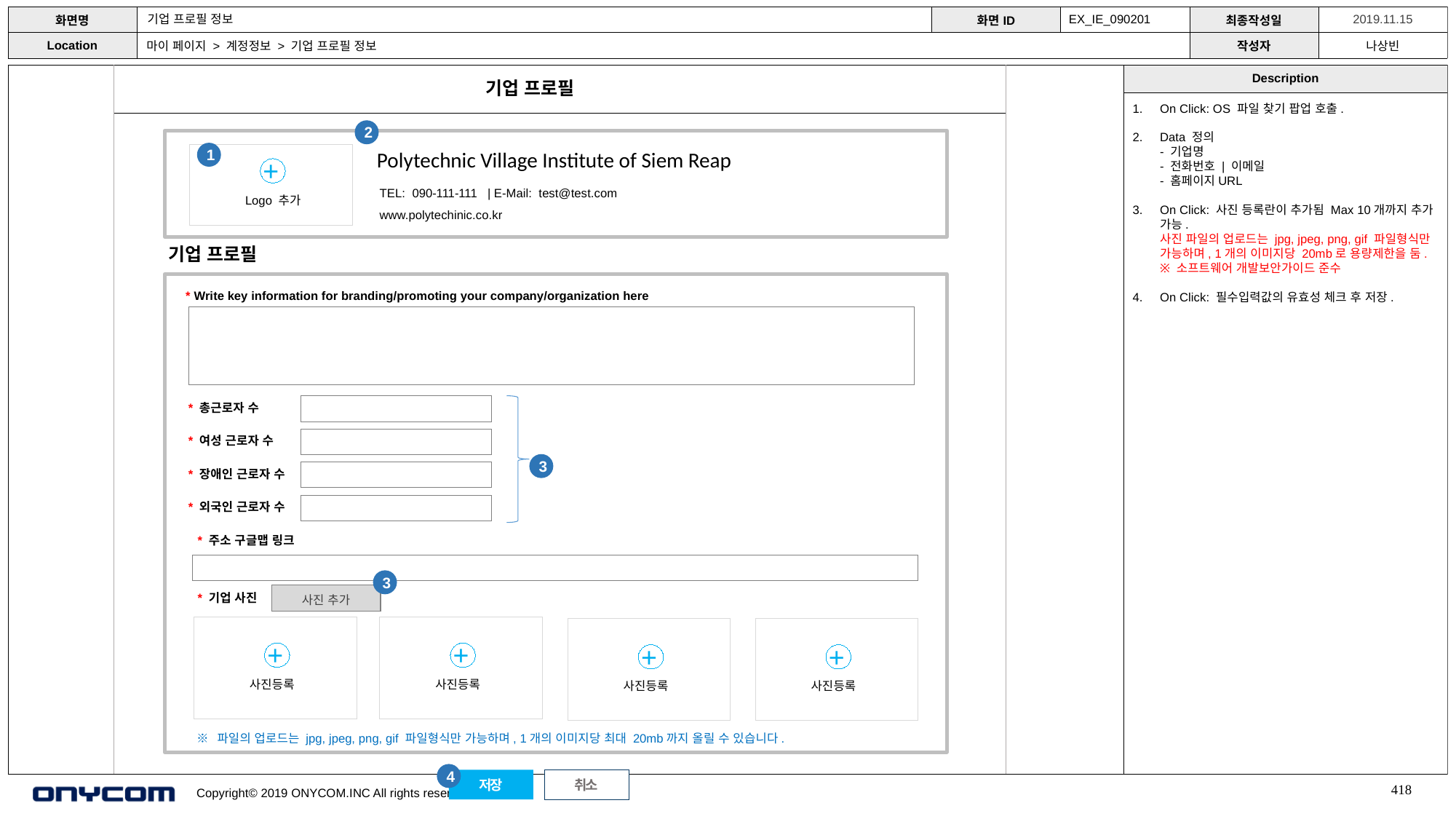

기업 프로필 정보
EX_IE_090201
마이 페이지 > 계정정보 > 기업 프로필 정보
기업 프로필
On Click: OS 파일 찾기 팝업 호출.

Data 정의
- 기업명
- 전화번호 | 이메일
- 홈페이지URL

On Click: 사진 등록란이 추가됨 Max 10개까지 추가 가능.
사진 파일의 업로드는 jpg, jpeg, png, gif 파일형식만 가능하며, 1개의 이미지당 20mb로 용량제한을 둠.
※ 소프트웨어 개발보안가이드 준수

On Click: 필수입력값의 유효성 체크 후 저장.

2

Polytechnic Village Institute of Siem Reap
1

+

TEL:  090-111-111   | E-Mail:  test@test.com
www.polytechinic.co.kr
Logo 추가
기업 프로필

* Write key information for branding/promoting your company/organization here

* 총근로자 수

* 여성 근로자 수

3
* 장애인 근로자 수

* 외국인 근로자 수

* 주소 구글맵 링크

3
사진 추가
* 기업 사진

+

+

+

+

사진등록
사진등록
사진등록
사진등록
※  파일의 업로드는 jpg, jpeg, png, gif 파일형식만 가능하며, 1개의 이미지당 최대 20mb까지 올릴 수 있습니다.
4
저장
취소
418